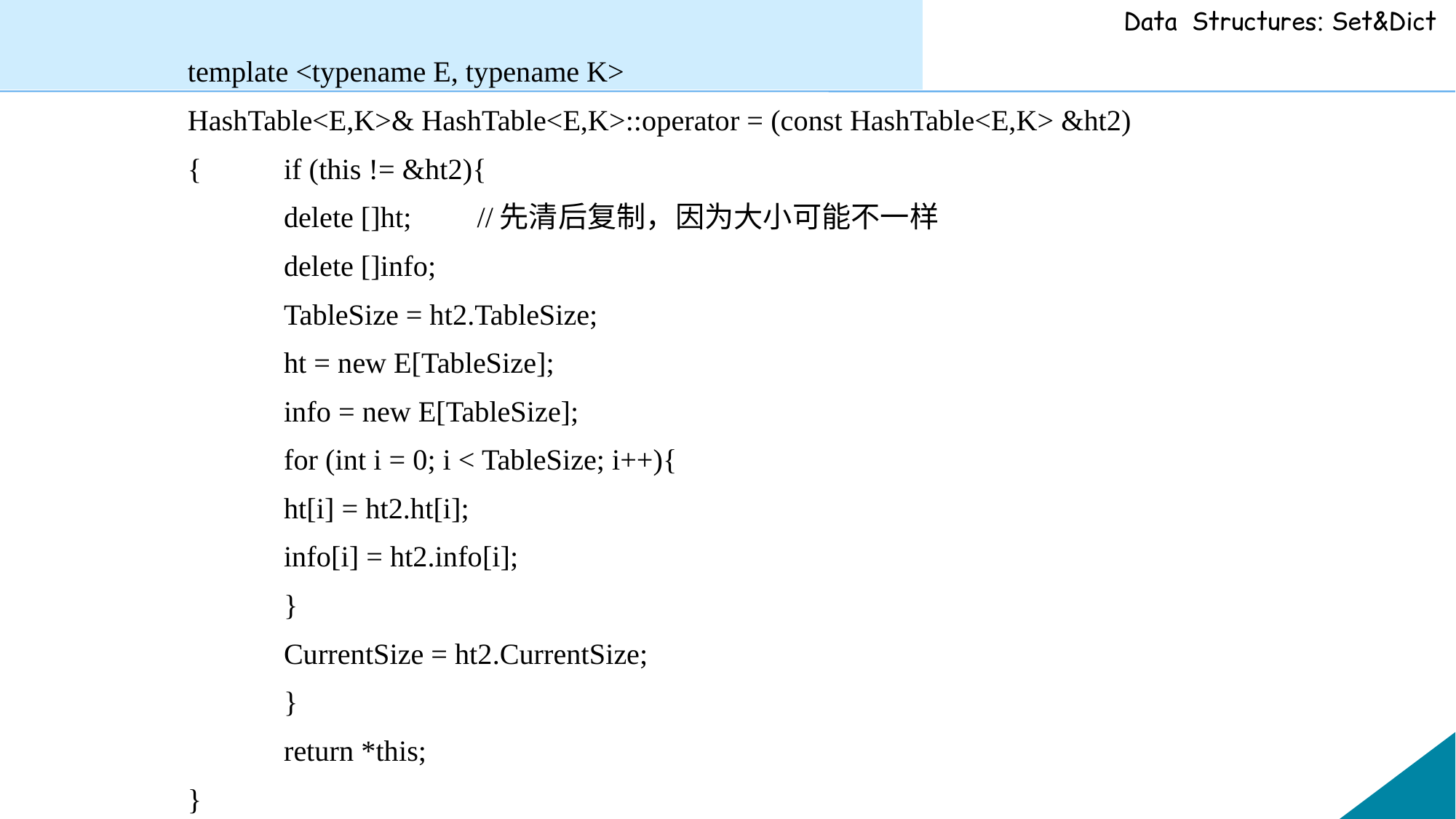

template <typename E, typename K>
HashTable<E,K>& HashTable<E,K>::operator = (const HashTable<E,K> &ht2)
{	if (this != &ht2){
		delete []ht;         //先清后复制，因为大小可能不一样
		delete []info;
		TableSize = ht2.TableSize;
		ht = new E[TableSize];
		info = new E[TableSize];
		for (int i = 0; i < TableSize; i++){
			ht[i] = ht2.ht[i];
			info[i] = ht2.info[i];
		}
		CurrentSize = ht2.CurrentSize;
	}
	return *this;
}